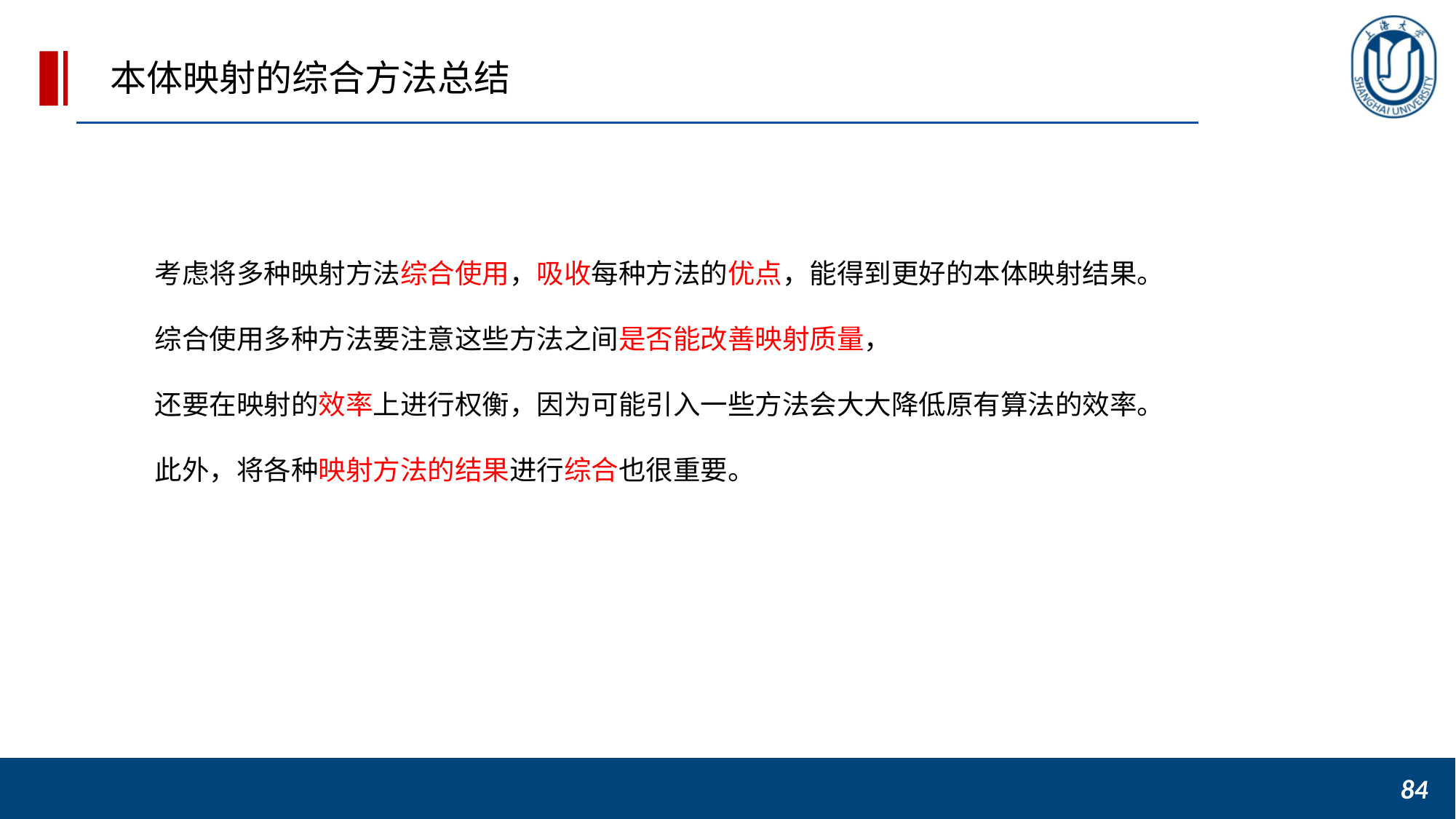

本体映射的综合方法总结
考虑将多种映射方法综合使用，吸收每种方法的优点，能得到更好的本体映射结果。

综合使用多种方法要注意这些方法之间是否能改善映射质量，

还要在映射的效率上进行权衡，因为可能引入一些方法会大大降低原有算法的效率。

此外，将各种映射方法的结果进行综合也很重要。
84